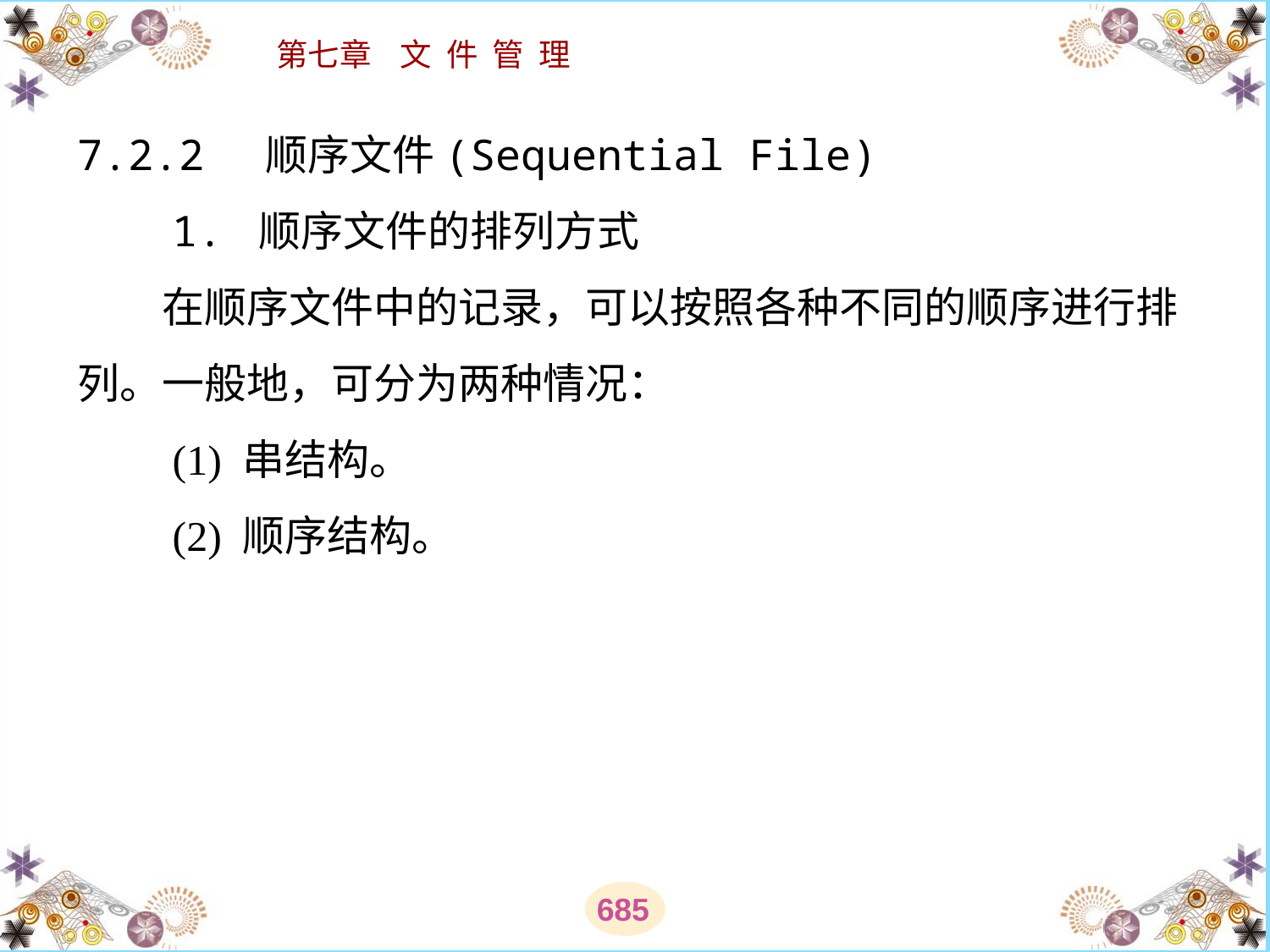

# 7.2.2  顺序文件(Sequential File) 　　1. 顺序文件的排列方式 　　在顺序文件中的记录，可以按照各种不同的顺序进行排列。一般地，可分为两种情况： 　　(1) 串结构。 　　(2) 顺序结构。